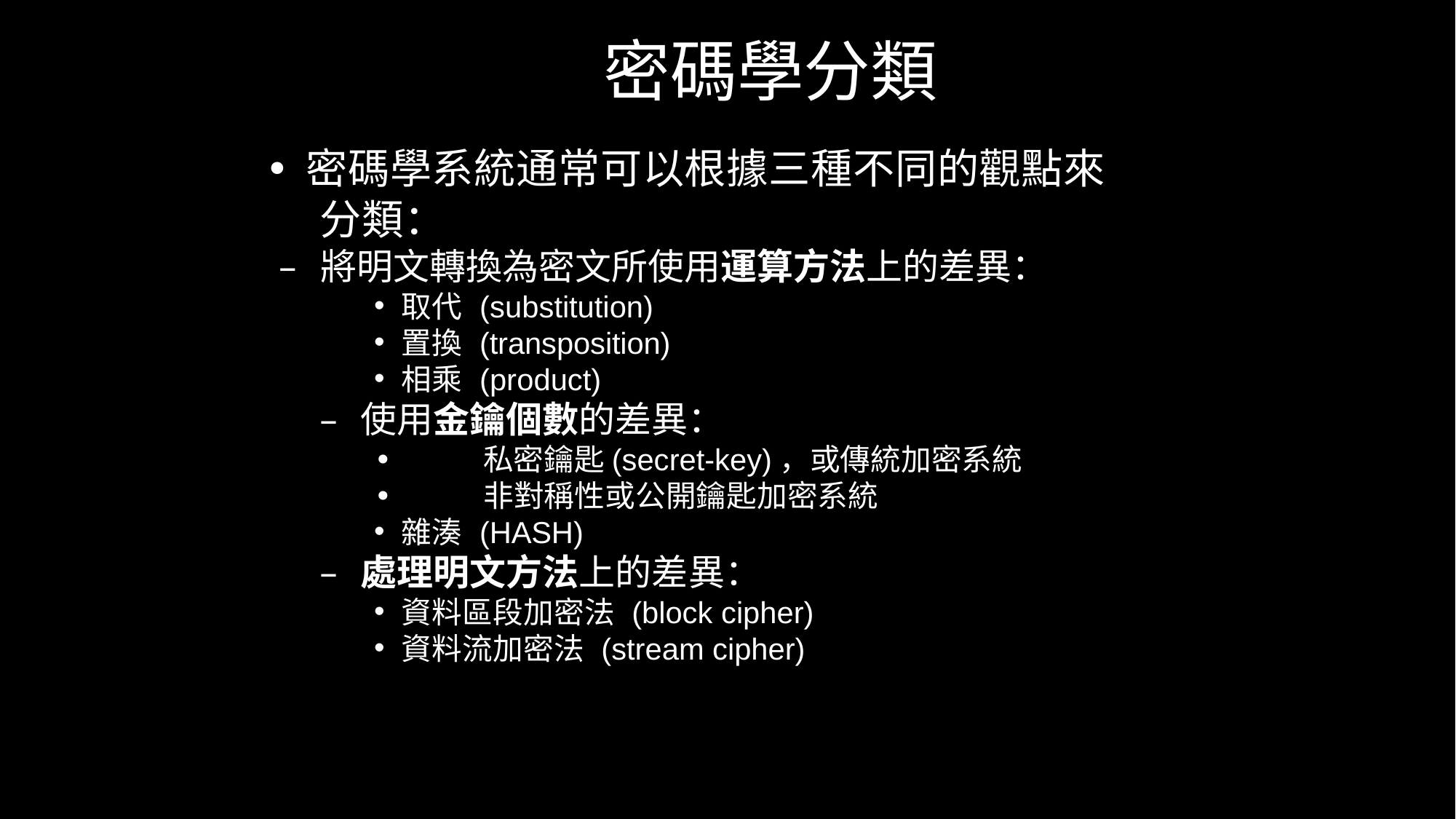

密碼學分類
•	密碼學系統通常可以根據三種不同的觀點來  分類：
– 將明文轉換為密文所使用運算方法上的差異：
取代 (substitution)
置換 (transposition)
相乘 (product)
– 使用金鑰個數的差異：
•	私密鑰匙(secret-key)，或傳統加密系統
•	非對稱性或公開鑰匙加密系統
雜湊 (HASH)
– 處理明文方法上的差異：
資料區段加密法 (block cipher)
資料流加密法 (stream cipher)